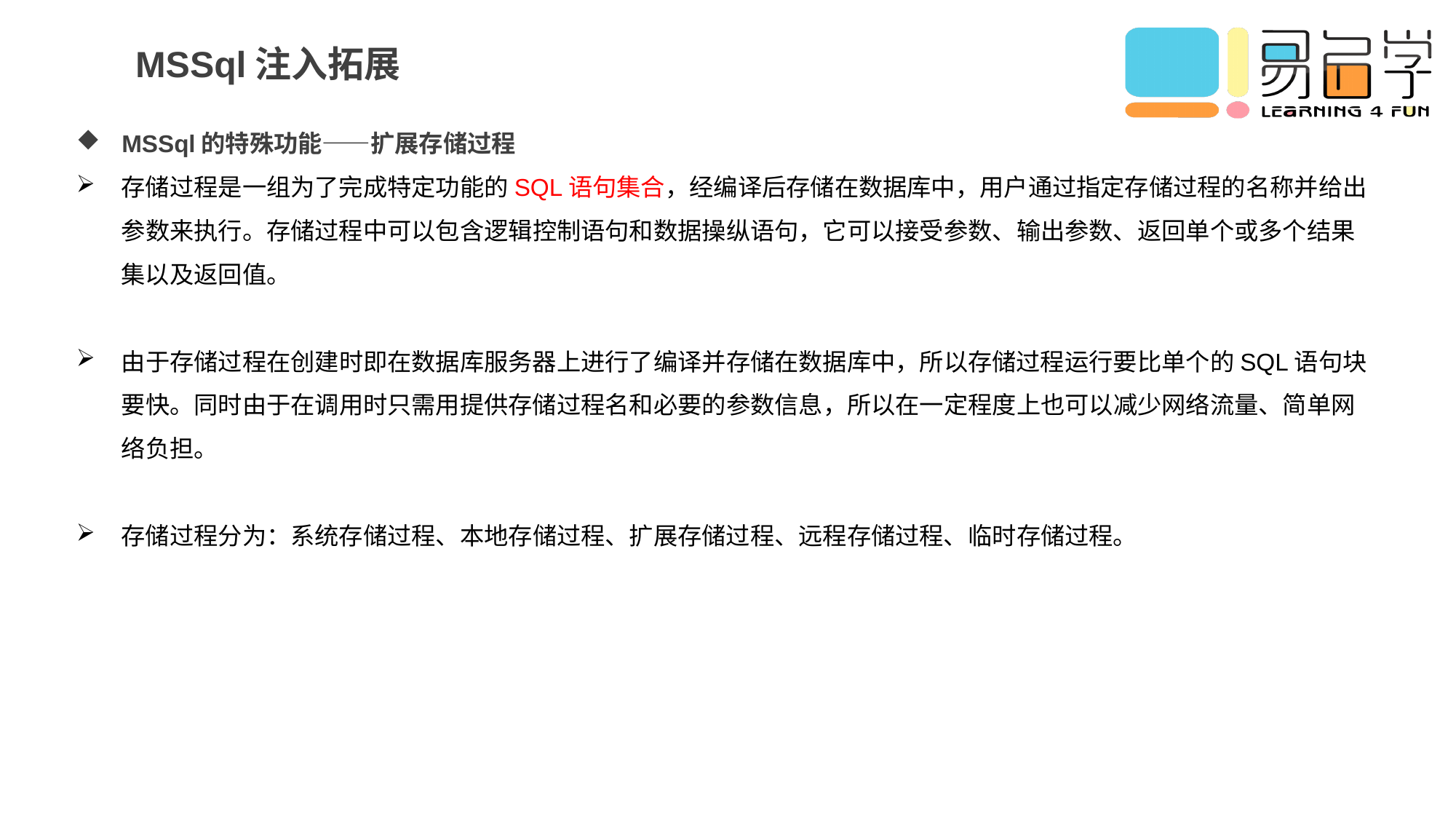

MSSql注入拓展
MSSql的特殊功能——扩展存储过程
存储过程是一组为了完成特定功能的SQL语句集合，经编译后存储在数据库中，用户通过指定存储过程的名称并给出参数来执行。存储过程中可以包含逻辑控制语句和数据操纵语句，它可以接受参数、输出参数、返回单个或多个结果集以及返回值。

由于存储过程在创建时即在数据库服务器上进行了编译并存储在数据库中，所以存储过程运行要比单个的SQL语句块要快。同时由于在调用时只需用提供存储过程名和必要的参数信息，所以在一定程度上也可以减少网络流量、简单网络负担。

存储过程分为：系统存储过程、本地存储过程、扩展存储过程、远程存储过程、临时存储过程。